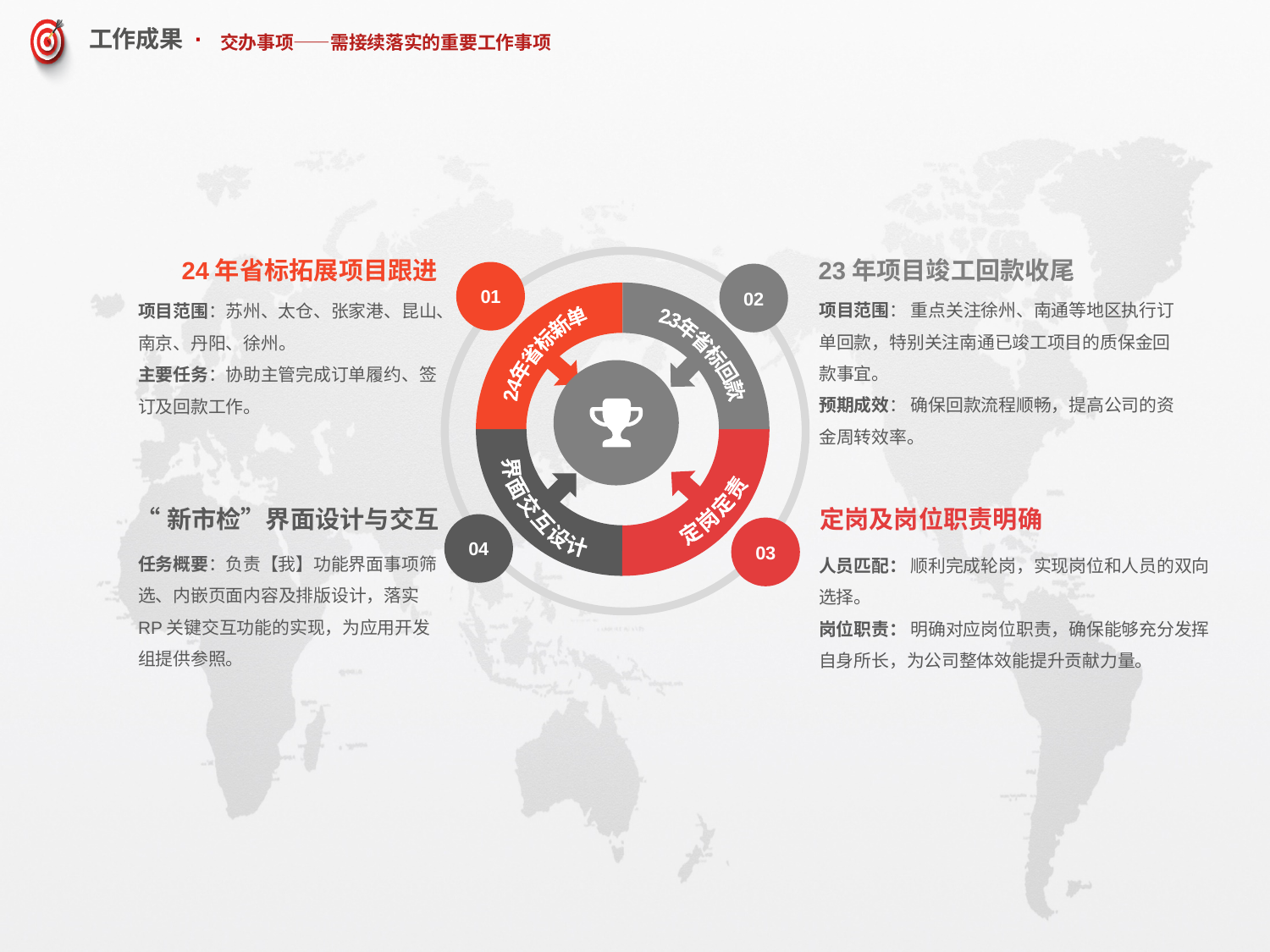

# 交办事项——需接续落实的重要工作事项

24年省标拓展项目跟进
项目范围：苏州、太仓、张家港、昆山、南京、丹阳、徐州。
主要任务：协助主管完成订单履约、签订及回款工作。
23年项目竣工回款收尾
项目范围： 重点关注徐州、南通等地区执行订单回款，特别关注南通已竣工项目的质保金回款事宜。
预期成效： 确保回款流程顺畅，提高公司的资金周转效率。
01
02

24年省标新单
23年省标回款

定岗定责
界面交互设计
“新市检”界面设计与交互
任务概要：负责【我】功能界面事项筛选、内嵌页面内容及排版设计，落实RP关键交互功能的实现，为应用开发组提供参照。
定岗及岗位职责明确
人员匹配： 顺利完成轮岗，实现岗位和人员的双向选择。
岗位职责： 明确对应岗位职责，确保能够充分发挥自身所长，为公司整体效能提升贡献力量。
04
03